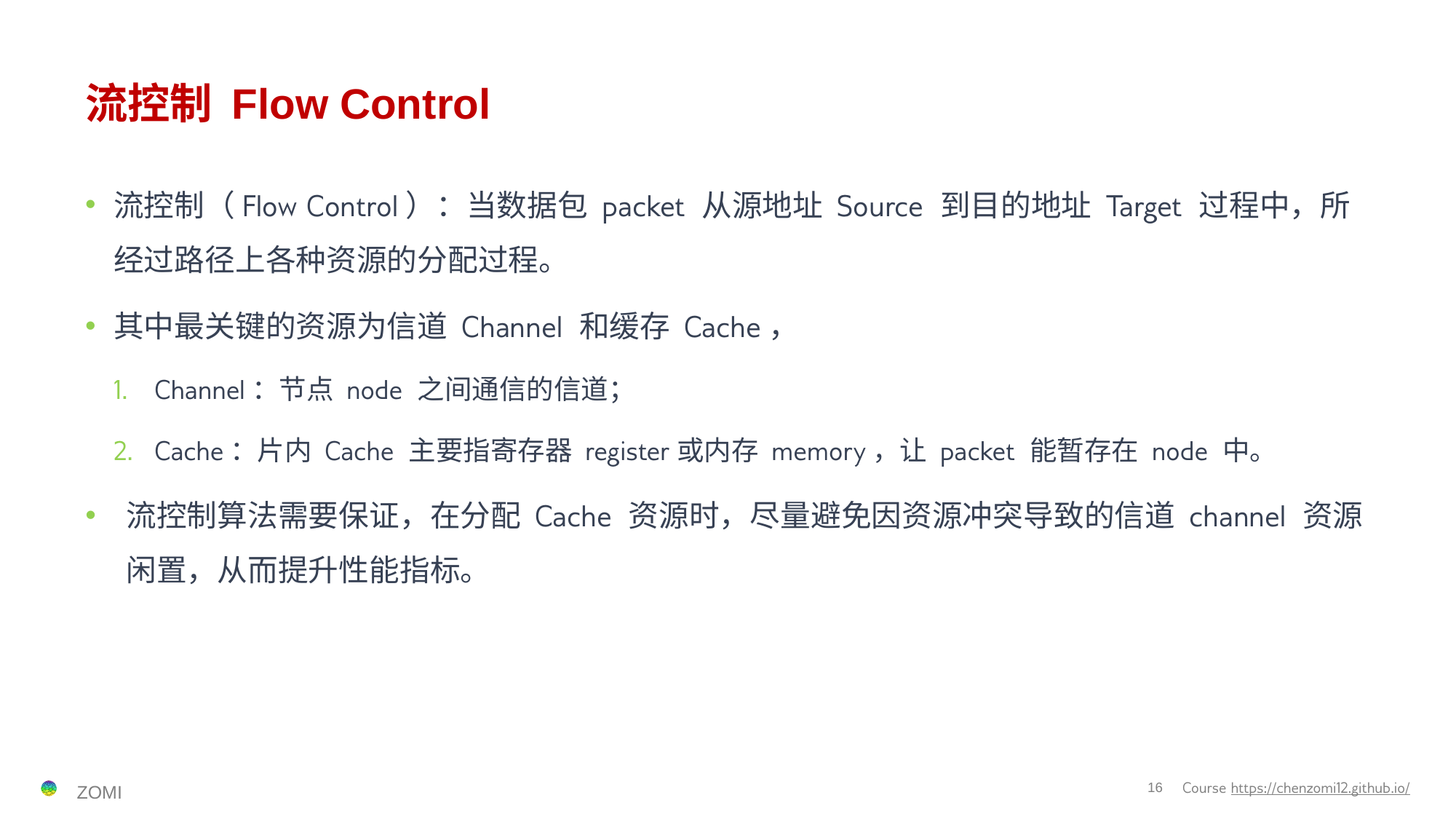

# 流控制 Flow Control
流控制（Flow Control）：当数据包 packet 从源地址 Source 到目的地址 Target 过程中，所经过路径上各种资源的分配过程。
其中最关键的资源为信道 Channel 和缓存 Cache，
Channel：节点 node 之间通信的信道；
Cache：片内 Cache 主要指寄存器 register或内存 memory，让 packet 能暂存在 node 中。
流控制算法需要保证，在分配 Cache 资源时，尽量避免因资源冲突导致的信道 channel 资源闲置，从而提升性能指标。